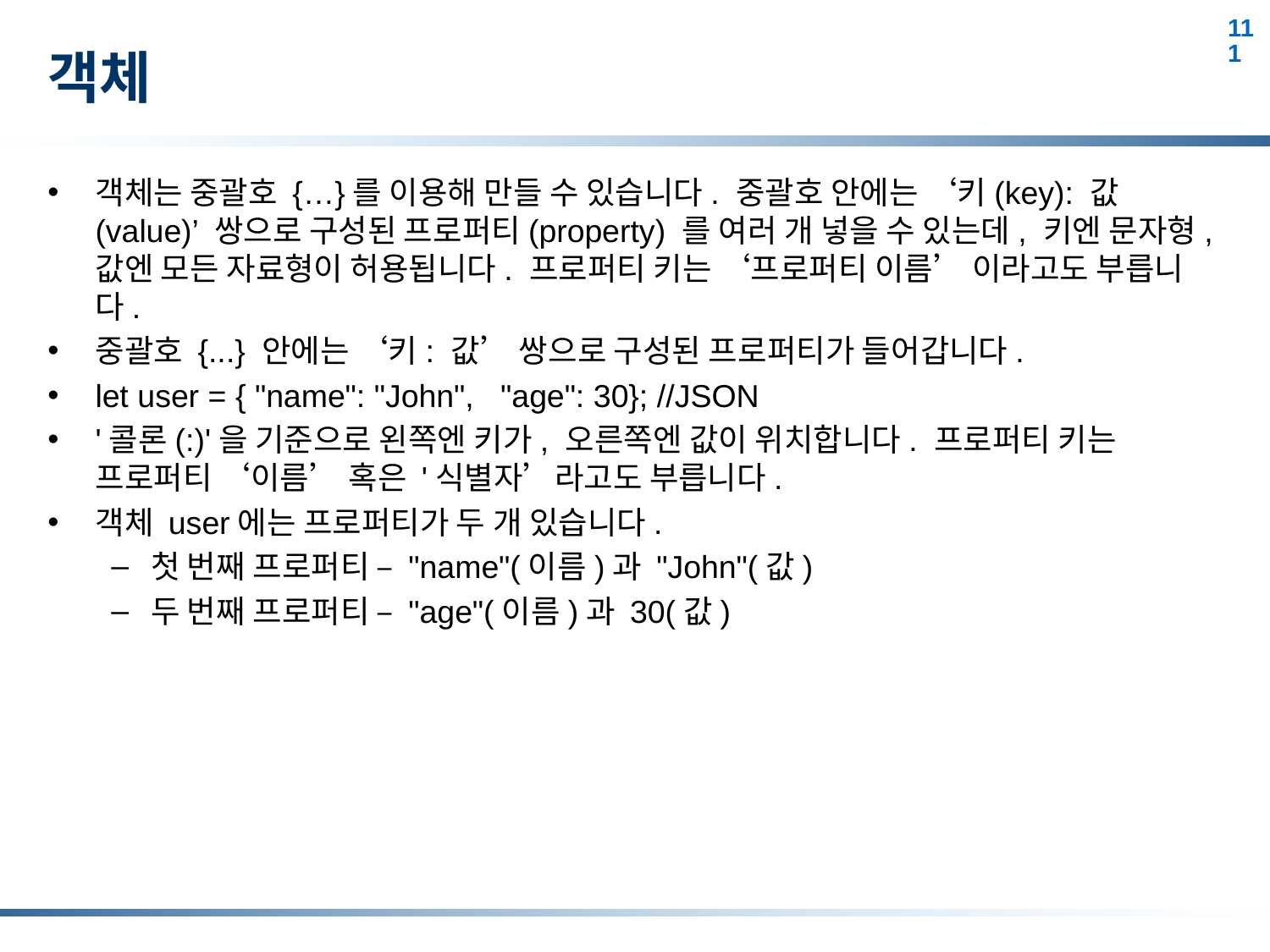

# 객체
객체는 중괄호 {…}를 이용해 만들 수 있습니다. 중괄호 안에는 ‘키(key): 값(value)’ 쌍으로 구성된 프로퍼티(property) 를 여러 개 넣을 수 있는데, 키엔 문자형, 값엔 모든 자료형이 허용됩니다. 프로퍼티 키는 ‘프로퍼티 이름’ 이라고도 부릅니다.
중괄호 {...} 안에는 ‘키: 값’ 쌍으로 구성된 프로퍼티가 들어갑니다.
let user = { "name": "John",   "age": 30}; //JSON
'콜론(:)'을 기준으로 왼쪽엔 키가, 오른쪽엔 값이 위치합니다. 프로퍼티 키는 프로퍼티 ‘이름’ 혹은 '식별자’라고도 부릅니다.
객체 user에는 프로퍼티가 두 개 있습니다.
첫 번째 프로퍼티 – "name"(이름)과 "John"(값)
두 번째 프로퍼티 – "age"(이름)과 30(값)
111